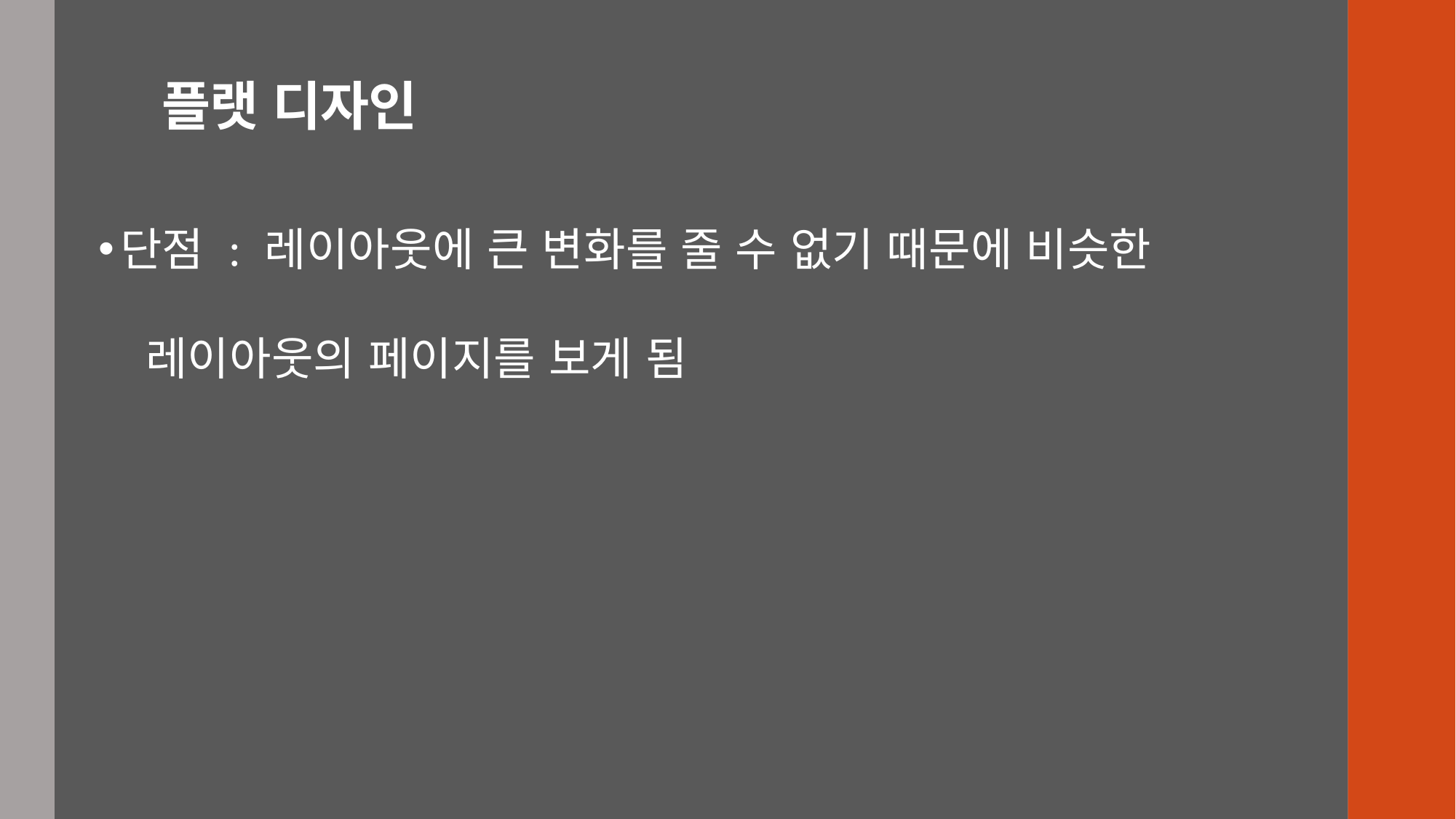

# 플랫 디자인
단점 : 레이아웃에 큰 변화를 줄 수 없기 때문에 비슷한
  레이아웃의 페이지를 보게 됨